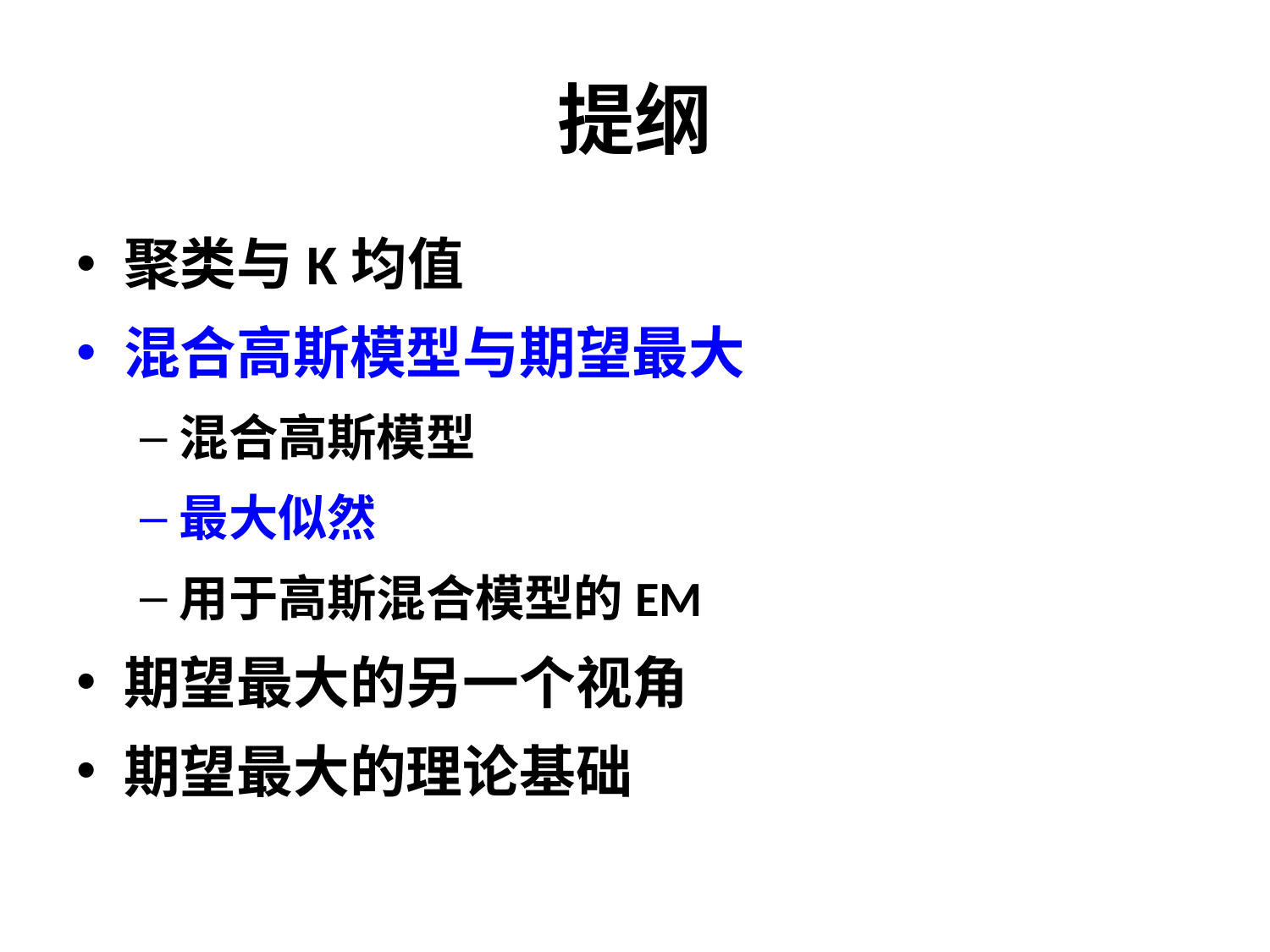

# 提纲
聚类与K均值
混合高斯模型与期望最大
混合高斯模型
最大似然
⽤于⾼斯混合模型的EM
期望最大的另一个视角
期望最大的理论基础

47